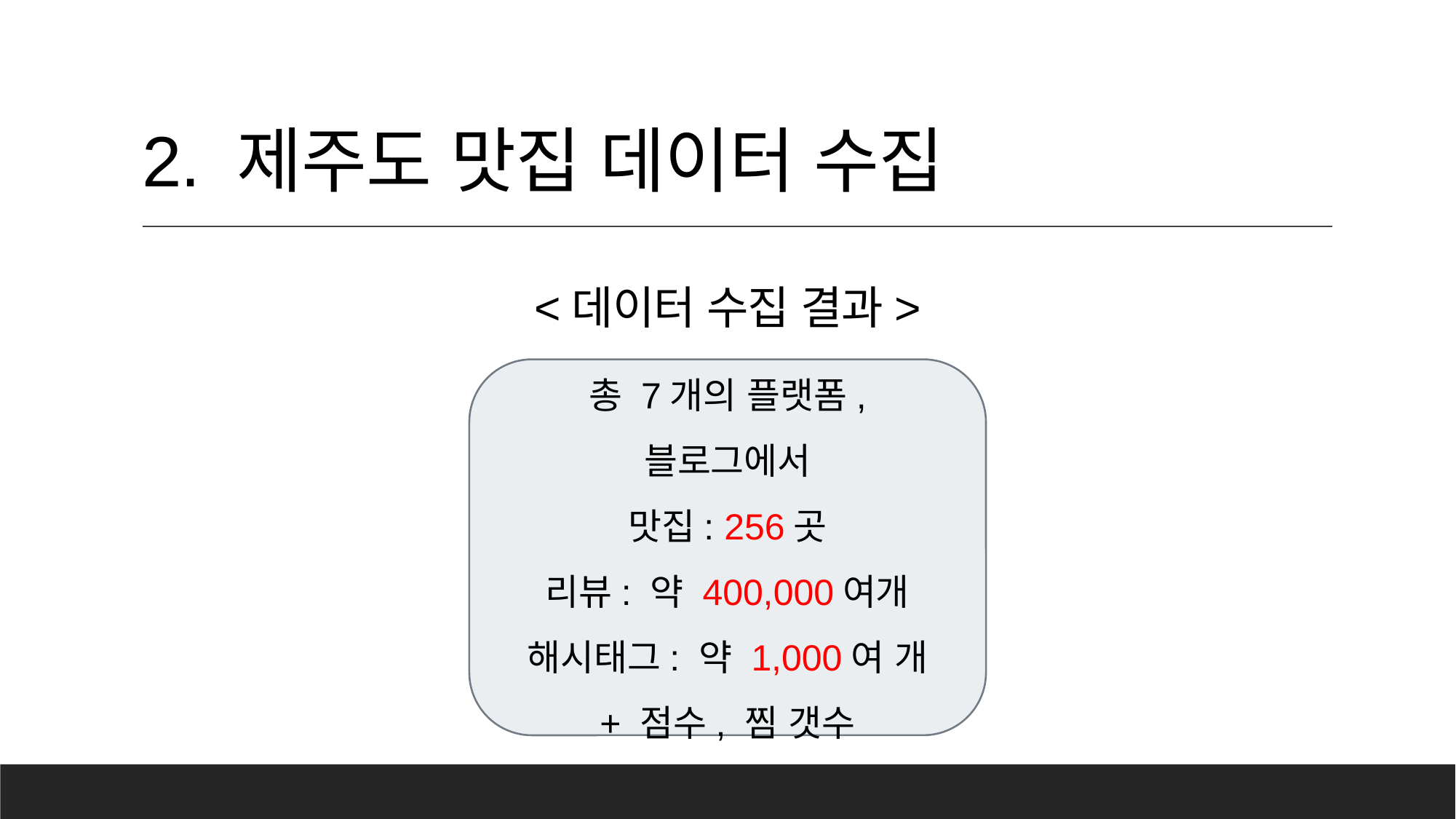

# 2. 제주도 맛집 데이터 수집
<데이터 수집 결과>
총 7개의 플랫폼, 블로그에서
맛집: 256곳
리뷰: 약 400,000여개
해시태그: 약 1,000여 개
+ 점수, 찜 갯수